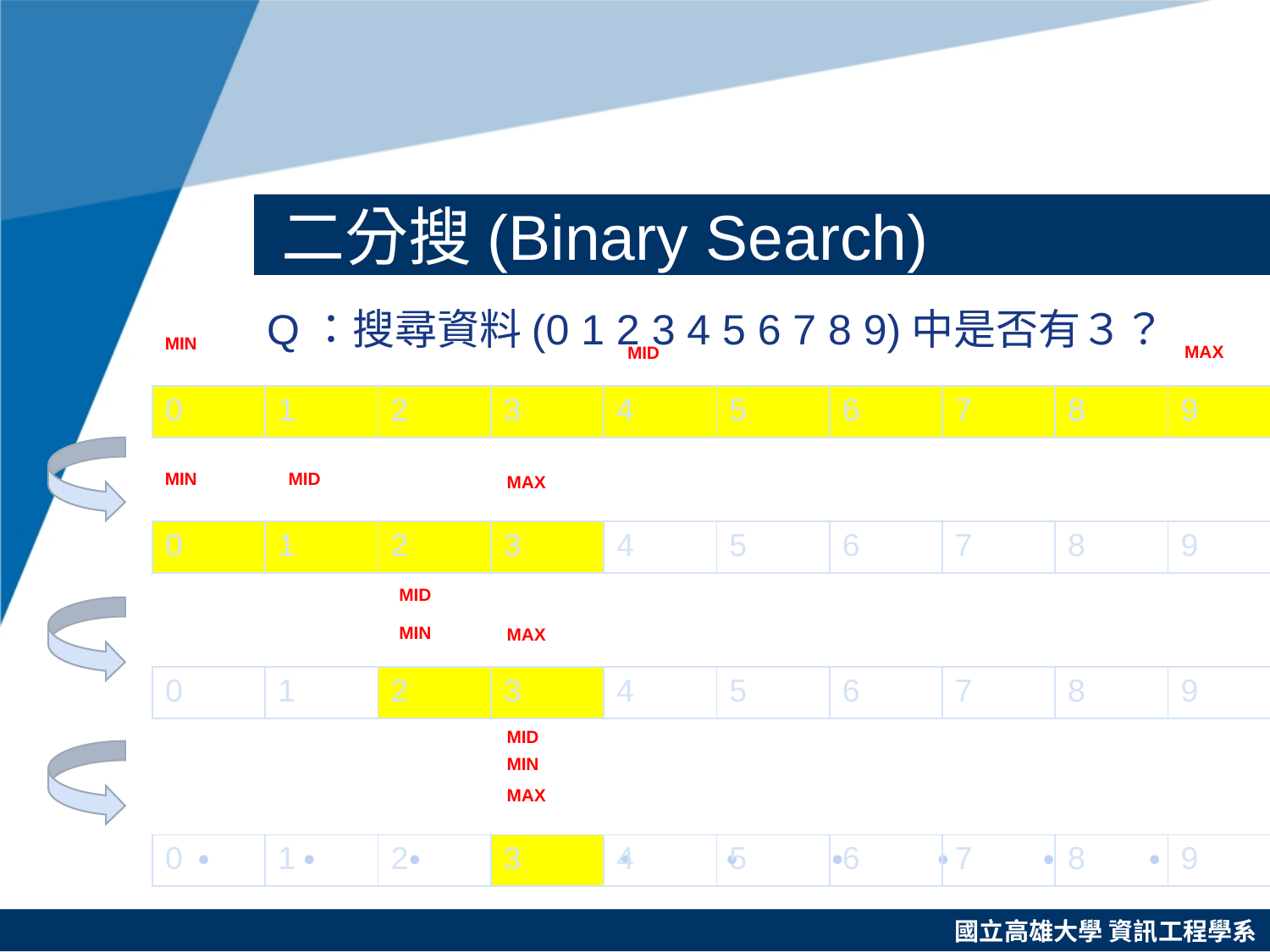

# 二分搜(Binary Search)
Q：搜尋資料(0 1 2 3 4 5 6 7 8 9)中是否有３？

MIN
MAX
MID
| 0 | 1 | 2 | 3 | 4 | 5 | 6 | 7 | 8 | 9 |
| --- | --- | --- | --- | --- | --- | --- | --- | --- | --- |

MIN
MID
MAX
| 0 | 1 | 2 | 3 | 4 | 5 | 6 | 7 | 8 | 9 |
| --- | --- | --- | --- | --- | --- | --- | --- | --- | --- |
MID

MIN
MAX
| 0 | 1 | 2 | 3 | 4 | 5 | 6 | 7 | 8 | 9 |
| --- | --- | --- | --- | --- | --- | --- | --- | --- | --- |
MID

MIN
MAX
| 0 | 1 | 2 | 3 | 4 | 5 | 6 | 7 | 8 | 9 |
| --- | --- | --- | --- | --- | --- | --- | --- | --- | --- |